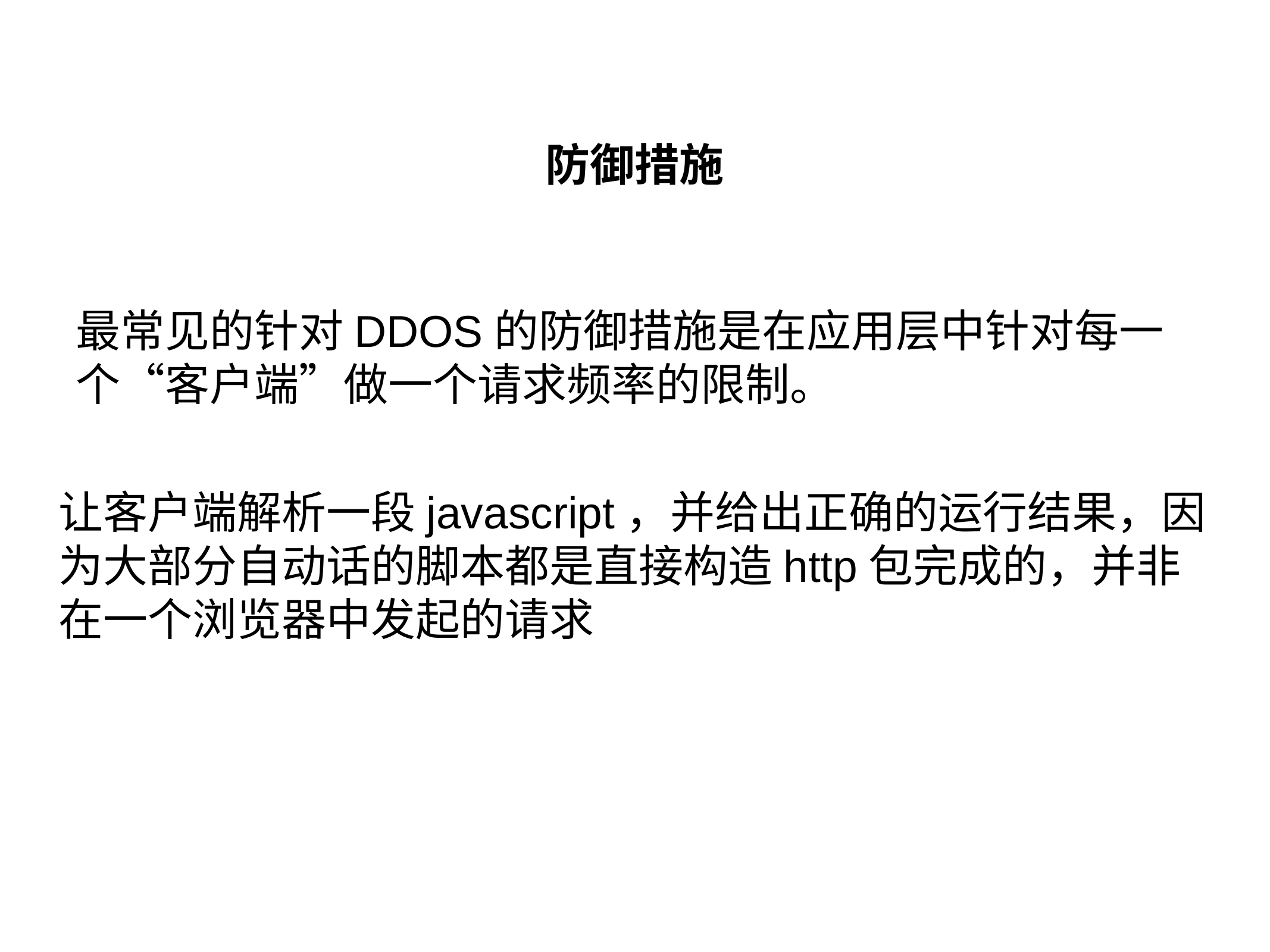

防御措施
最常见的针对DDOS的防御措施是在应用层中针对每一个“客户端”做一个请求频率的限制。
让客户端解析一段javascript，并给出正确的运行结果，因为大部分自动话的脚本都是直接构造http包完成的，并非在一个浏览器中发起的请求